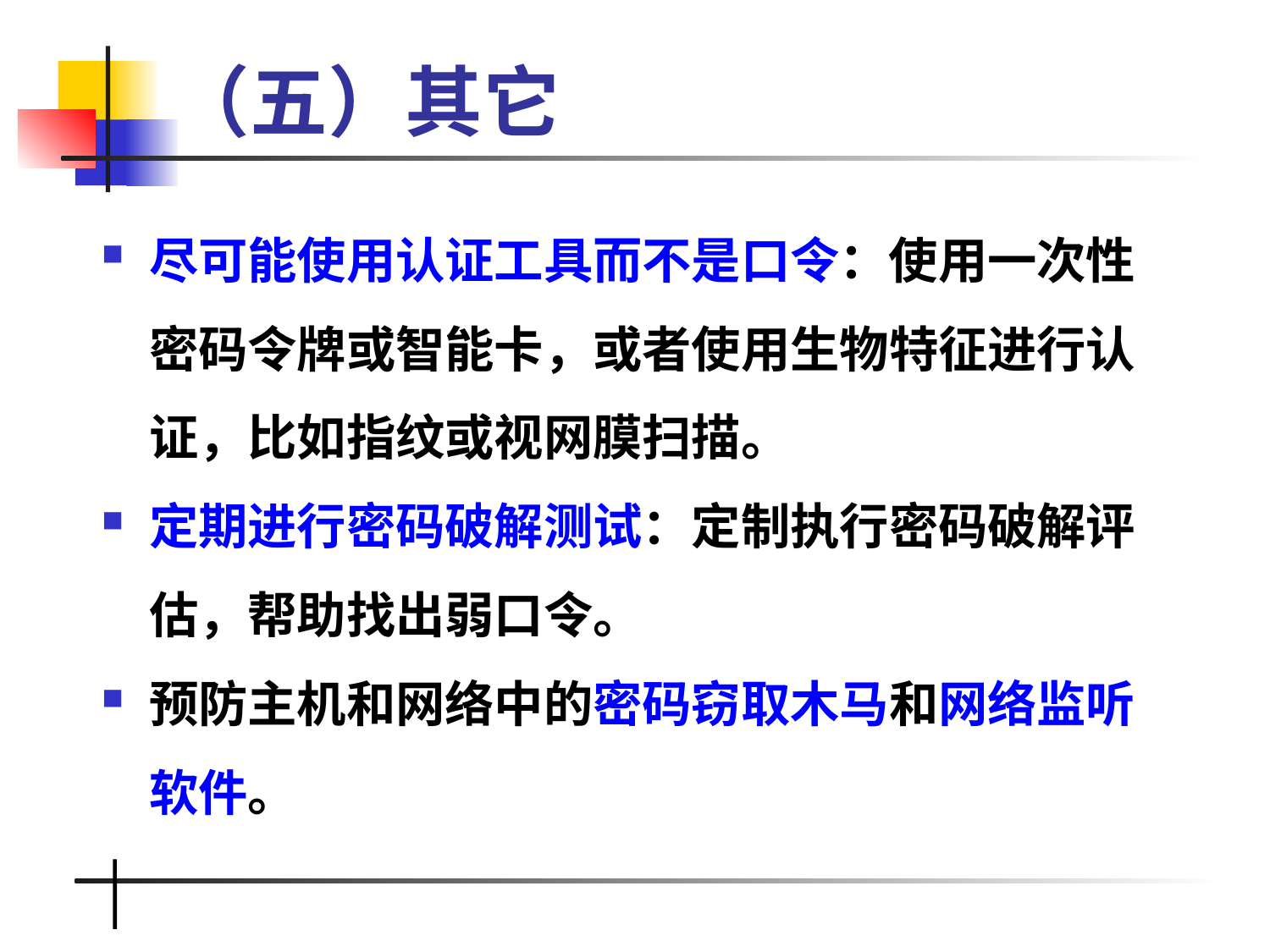

# （五）其它
尽可能使用认证工具而不是口令：使用一次性密码令牌或智能卡，或者使用生物特征进行认证，比如指纹或视网膜扫描。
定期进行密码破解测试：定制执行密码破解评估，帮助找出弱口令。
预防主机和网络中的密码窃取木马和网络监听软件。